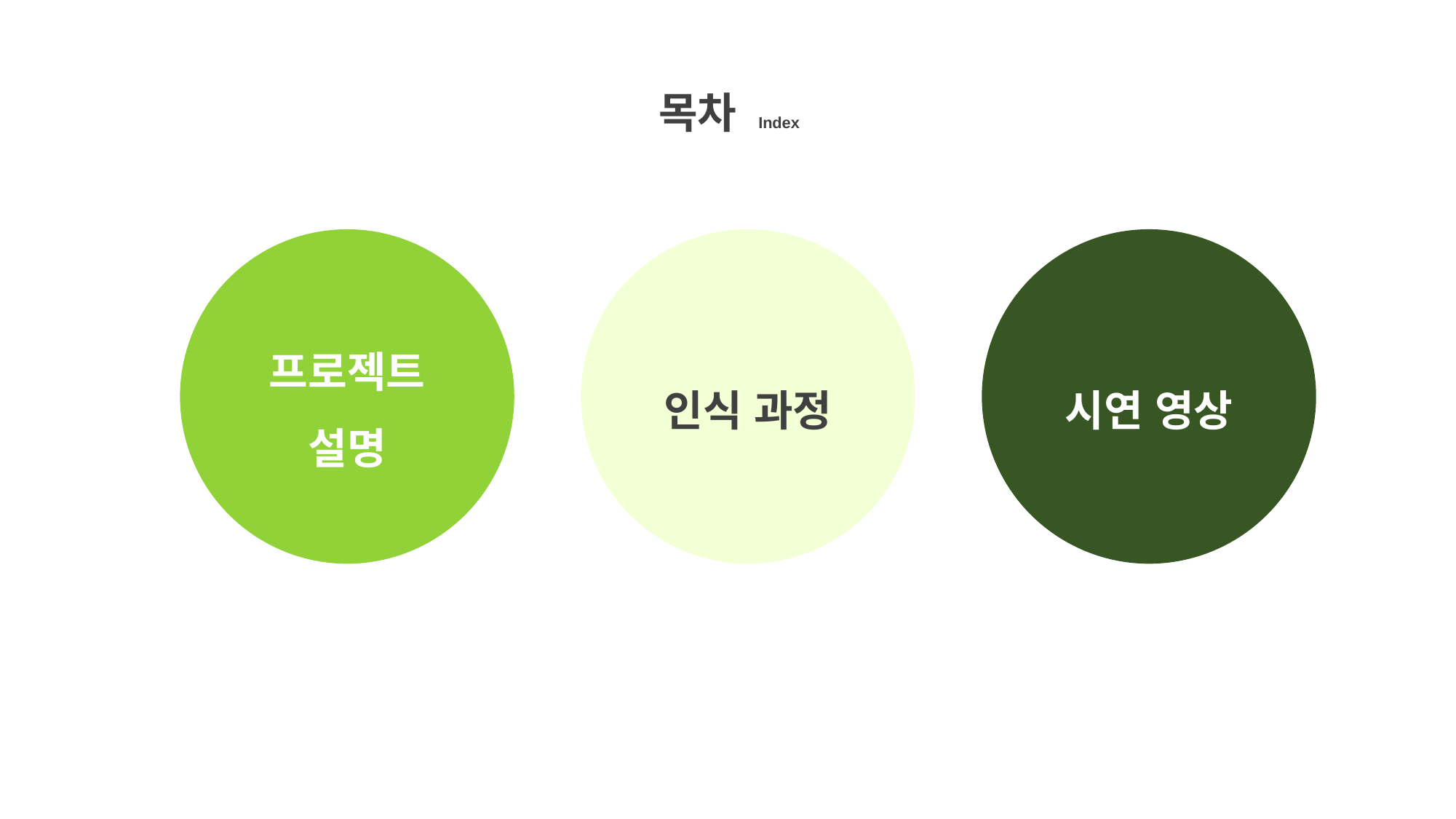

목차 Index
프로젝트
설명
인식 과정
시연 영상